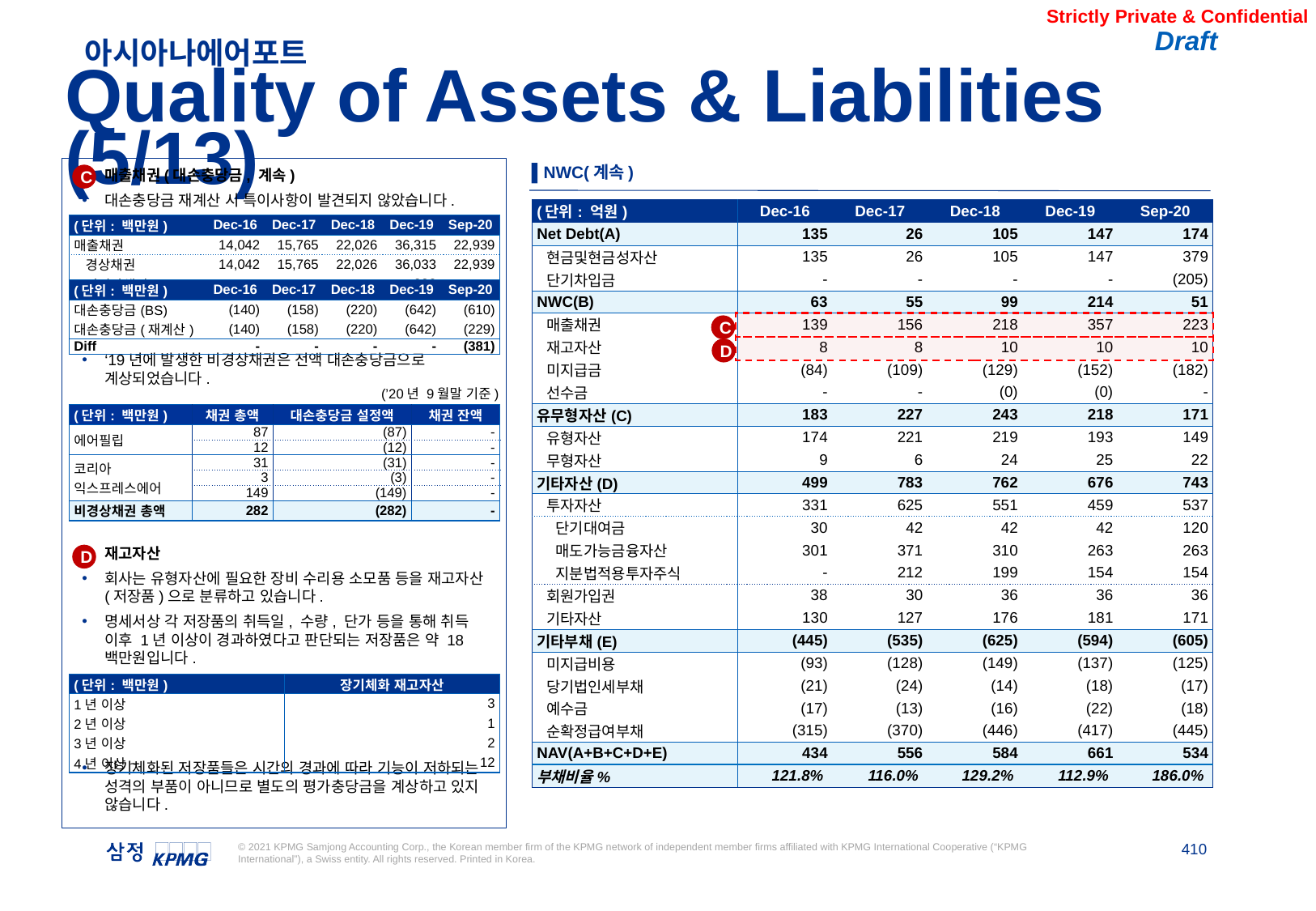

아시아나에어포트
Quality of Assets & Liabilities (5/13)
▌NWC(계속)

매출채권(대손충당금, 계속)
대손충당금 재계산 시 특이사항이 발견되지 않았습니다.

‘19년에 발생한 비경상채권은 전액 대손충당금으로 계상되었습니다.

재고자산
회사는 유형자산에 필요한 장비 수리용 소모품 등을 재고자산(저장품)으로 분류하고 있습니다.
명세서상 각 저장품의 취득일, 수량, 단가 등을 통해 취득 이후 1년 이상이 경과하였다고 판단되는 저장품은 약 18백만원입니다.

장기체화된 저장품들은 시간의 경과에 따라 기능이 저하되는 성격의 부품이 아니므로 별도의 평가충당금을 계상하고 있지 않습니다.

C
| (단위: 억원) | Dec-16 | Dec-17 | Dec-18 | Dec-19 | Sep-20 |
| --- | --- | --- | --- | --- | --- |
| Net Debt(A) | 135 | 26 | 105 | 147 | 174 |
| 현금및현금성자산 | 135 | 26 | 105 | 147 | 379 |
| 단기차입금 | - | - | - | - | (205) |
| NWC(B) | 63 | 55 | 99 | 214 | 51 |
| 매출채권 | 139 | 156 | 218 | 357 | 223 |
| 재고자산 | 8 | 8 | 10 | 10 | 10 |
| 미지급금 | (84) | (109) | (129) | (152) | (182) |
| 선수금 | - | - | (0) | (0) | - |
| 유무형자산(C) | 183 | 227 | 243 | 218 | 171 |
| 유형자산 | 174 | 221 | 219 | 193 | 149 |
| 무형자산 | 9 | 6 | 24 | 25 | 22 |
| 기타자산(D) | 499 | 783 | 762 | 676 | 743 |
| 투자자산 | 331 | 625 | 551 | 459 | 537 |
| 단기대여금 | 30 | 42 | 42 | 42 | 120 |
| 매도가능금융자산 | 301 | 371 | 310 | 263 | 263 |
| 지분법적용투자주식 | - | 212 | 199 | 154 | 154 |
| 회원가입권 | 38 | 30 | 36 | 36 | 36 |
| 기타자산 | 130 | 127 | 176 | 181 | 171 |
| 기타부채(E) | (445) | (535) | (625) | (594) | (605) |
| 미지급비용 | (93) | (128) | (149) | (137) | (125) |
| 당기법인세부채 | (21) | (24) | (14) | (18) | (17) |
| 예수금 | (17) | (13) | (16) | (22) | (18) |
| 순확정급여부채 | (315) | (370) | (446) | (417) | (445) |
| NAV(A+B+C+D+E) | 434 | 556 | 584 | 661 | 534 |
| 부채비율% | 121.8% | 116.0% | 129.2% | 112.9% | 186.0% |
| (단위: 백만원) | Dec-16 | Dec-17 | Dec-18 | Dec-19 | Sep-20 |
| --- | --- | --- | --- | --- | --- |
| 매출채권 | 14,042 | 15,765 | 22,026 | 36,315 | 22,939 |
| 경상채권 | 14,042 | 15,765 | 22,026 | 36,033 | 22,939 |
| 비경상채권 | - | - | - | 282 | - |
| (단위: 백만원) | Dec-16 | Dec-17 | Dec-18 | Dec-19 | Sep-20 |
| --- | --- | --- | --- | --- | --- |
| 대손충당금(BS) | (140) | (158) | (220) | (642) | (610) |
| 대손충당금(재계산) | (140) | (158) | (220) | (642) | (229) |
| Diff | - | - | - | - | (381) |

C

D
(’20년 9월말 기준)
| (단위: 백만원) | 채권 총액 | 대손충당금 설정액 | 채권 잔액 |
| --- | --- | --- | --- |
| 에어필립 | 87 | (87) | - |
|  | 12 | (12) | - |
| 코리아 익스프레스에어 | 31 | (31) | - |
|  | 3 | (3) | - |
|  | 149 | (149) | - |
| 비경상채권 총액 | 282 | (282) | - |
D
| (단위: 백만원) | 장기체화 재고자산 |
| --- | --- |
| 1년 이상 | 3 |
| 2년 이상 | 1 |
| 3년 이상 | 2 |
| 4년 이상~ | 12 |